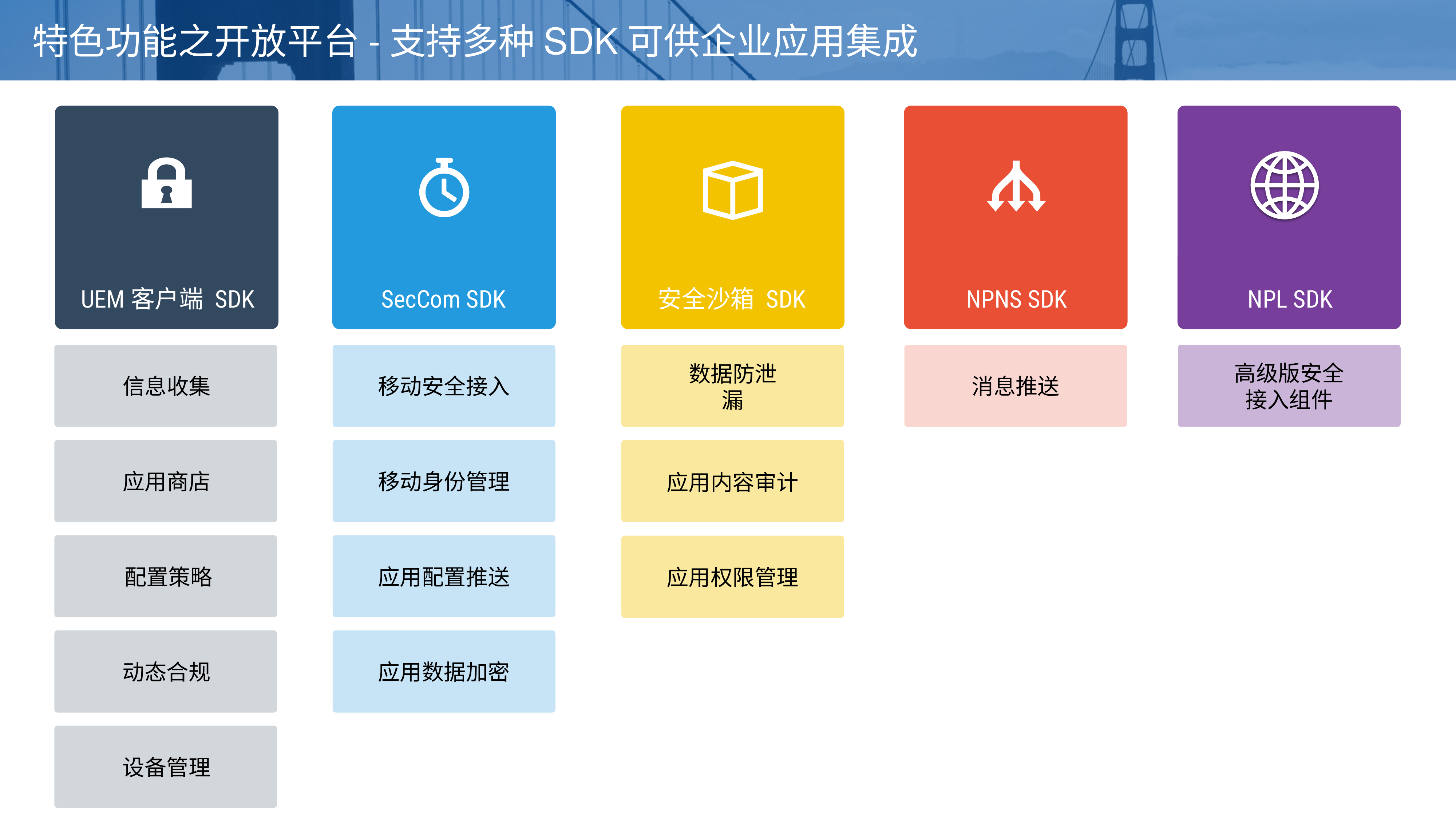

# 特色功能之开放平台-支持多种SDK可供企业应用集成
43

UEM客户端 SDK

SecCom SDK

安全沙箱 SDK

NPNS SDK

NPL SDK

高级版安全接入组件
信息收集
移动安全接入
消息推送
数据防泄漏

应用商店
移动身份管理
应用内容审计

配置策略
应用配置推送
应用权限管理

动态合规
应用数据加密

设备管理